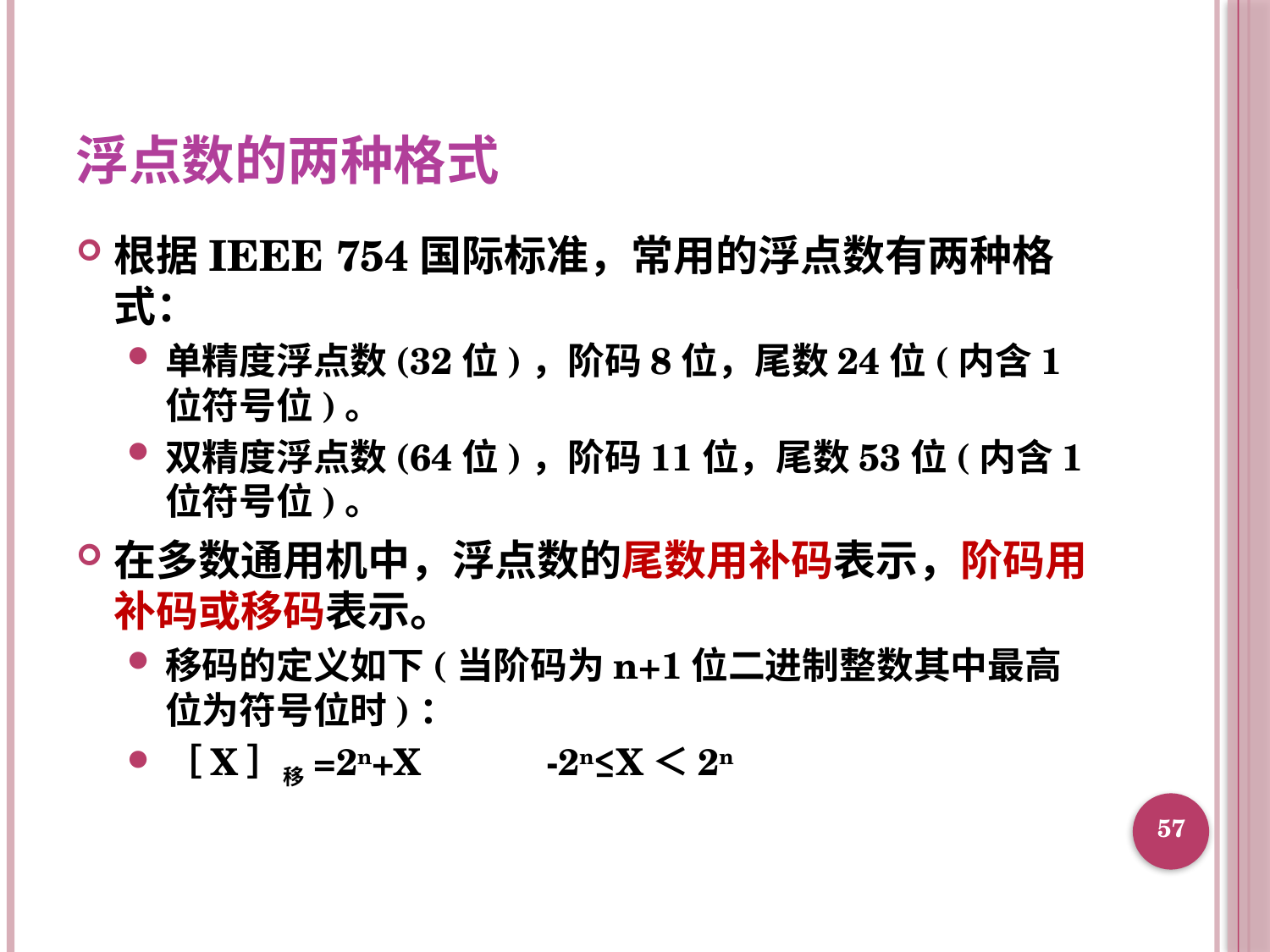

# 浮点数的两种格式
根据IEEE 754国际标准，常用的浮点数有两种格式：
单精度浮点数(32位)，阶码8位，尾数24位(内含1位符号位)。
双精度浮点数(64位)，阶码11位，尾数53位(内含1位符号位)。
在多数通用机中，浮点数的尾数用补码表示，阶码用补码或移码表示。
移码的定义如下(当阶码为n+1位二进制整数其中最高位为符号位时)：
［X］移=2n+X	-2n≤X＜2n

57